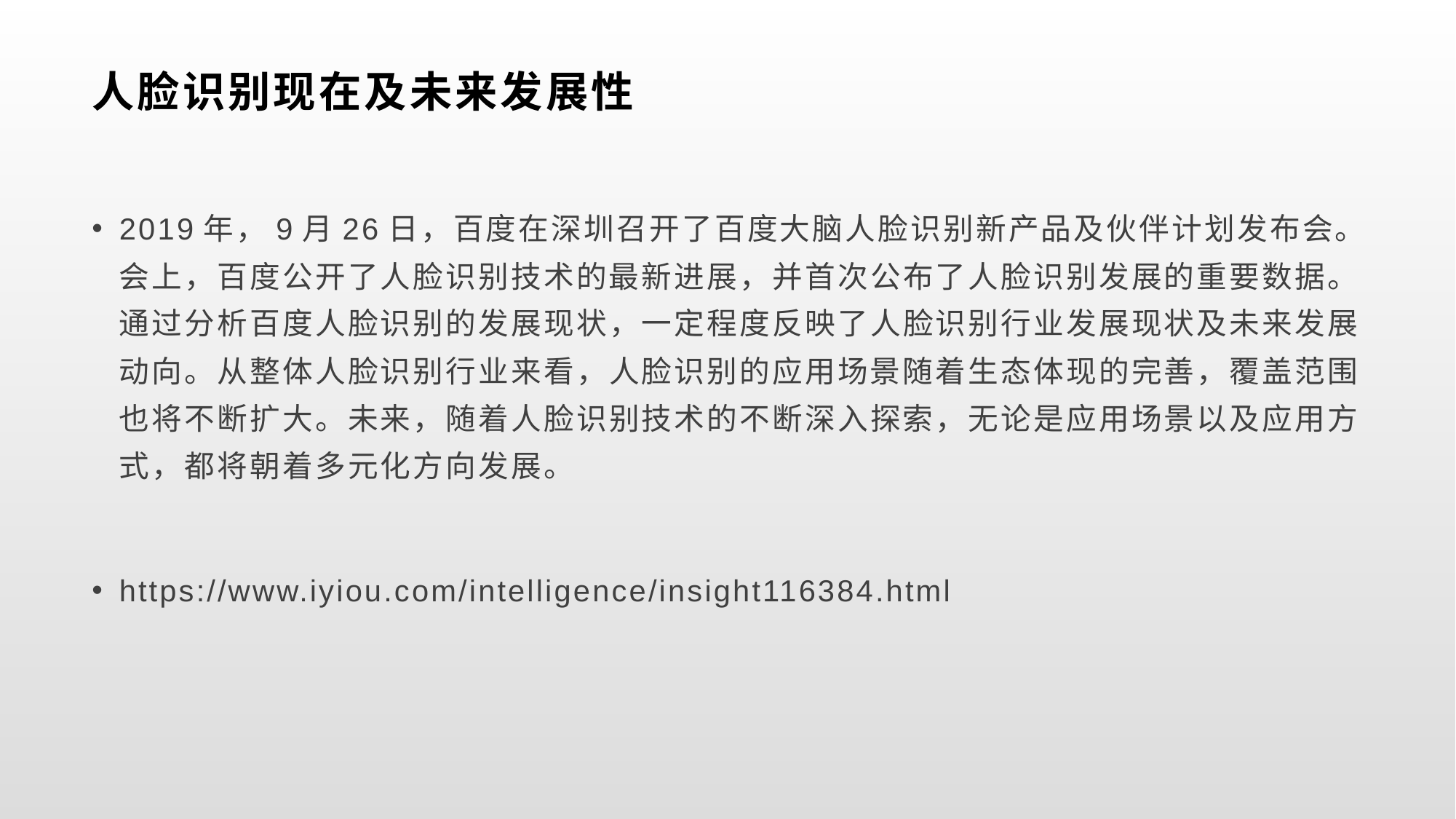

# 人脸识别现在及未来发展性

2019年，9月26日，百度在深圳召开了百度大脑人脸识别新产品及伙伴计划发布会。会上，百度公开了人脸识别技术的最新进展，并首次公布了人脸识别发展的重要数据。通过分析百度人脸识别的发展现状，一定程度反映了人脸识别行业发展现状及未来发展动向。从整体人脸识别行业来看，人脸识别的应用场景随着生态体现的完善，覆盖范围也将不断扩大。未来，随着人脸识别技术的不断深入探索，无论是应用场景以及应用方式，都将朝着多元化方向发展。

https://www.iyiou.com/intelligence/insight116384.html